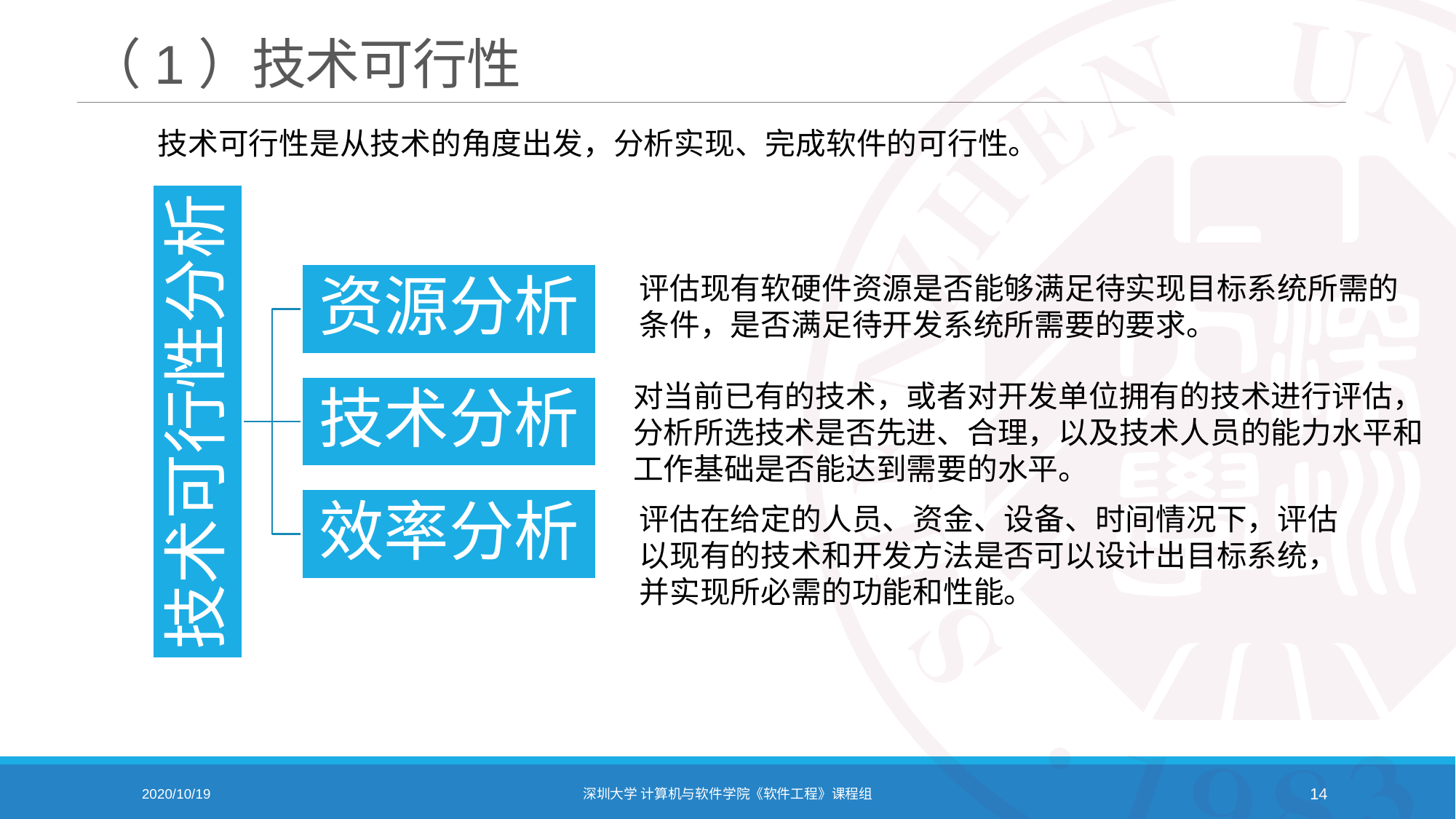

# （1）技术可行性
技术可行性是从技术的角度出发，分析实现、完成软件的可行性。

技术可行性分析
资源分析
技术分析
效率分析
评估现有软硬件资源是否能够满足待实现目标系统所需的条件，是否满足待开发系统所需要的要求。
对当前已有的技术，或者对开发单位拥有的技术进行评估，分析所选技术是否先进、合理，以及技术人员的能力水平和工作基础是否能达到需要的水平。
评估在给定的人员、资金、设备、时间情况下，评估以现有的技术和开发方法是否可以设计出目标系统，并实现所必需的功能和性能。
2020/10/19
深圳大学 计算机与软件学院《软件工程》课程组
14